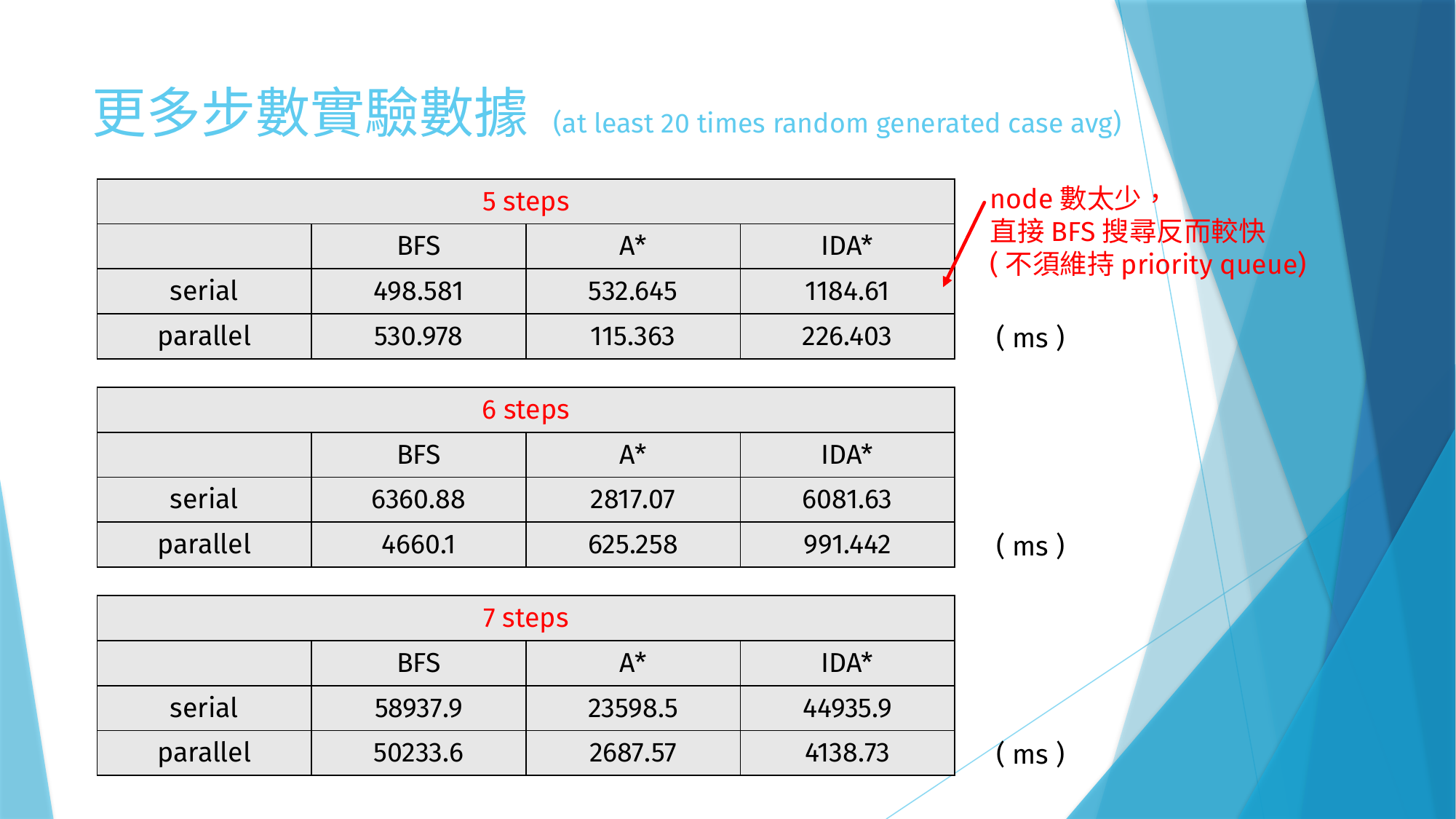

# 更多步數實驗數據 (at least 20 times random generated case avg)
node數太少，
直接BFS搜尋反而較快
(不須維持priority queue)
| 5 steps |  |  |  |
| --- | --- | --- | --- |
|  | BFS | A\* | IDA\* |
| serial | 498.581 | 532.645 | 1184.61 |
| parallel | 530.978 | 115.363 | 226.403 |
( ms )
| 6 steps |  |  |  |
| --- | --- | --- | --- |
|  | BFS | A\* | IDA\* |
| serial | 6360.88 | 2817.07 | 6081.63 |
| parallel | 4660.1 | 625.258 | 991.442 |
( ms )
| 7 steps |  |  |  |
| --- | --- | --- | --- |
|  | BFS | A\* | IDA\* |
| serial | 58937.9 | 23598.5 | 44935.9 |
| parallel | 50233.6 | 2687.57 | 4138.73 |
( ms )